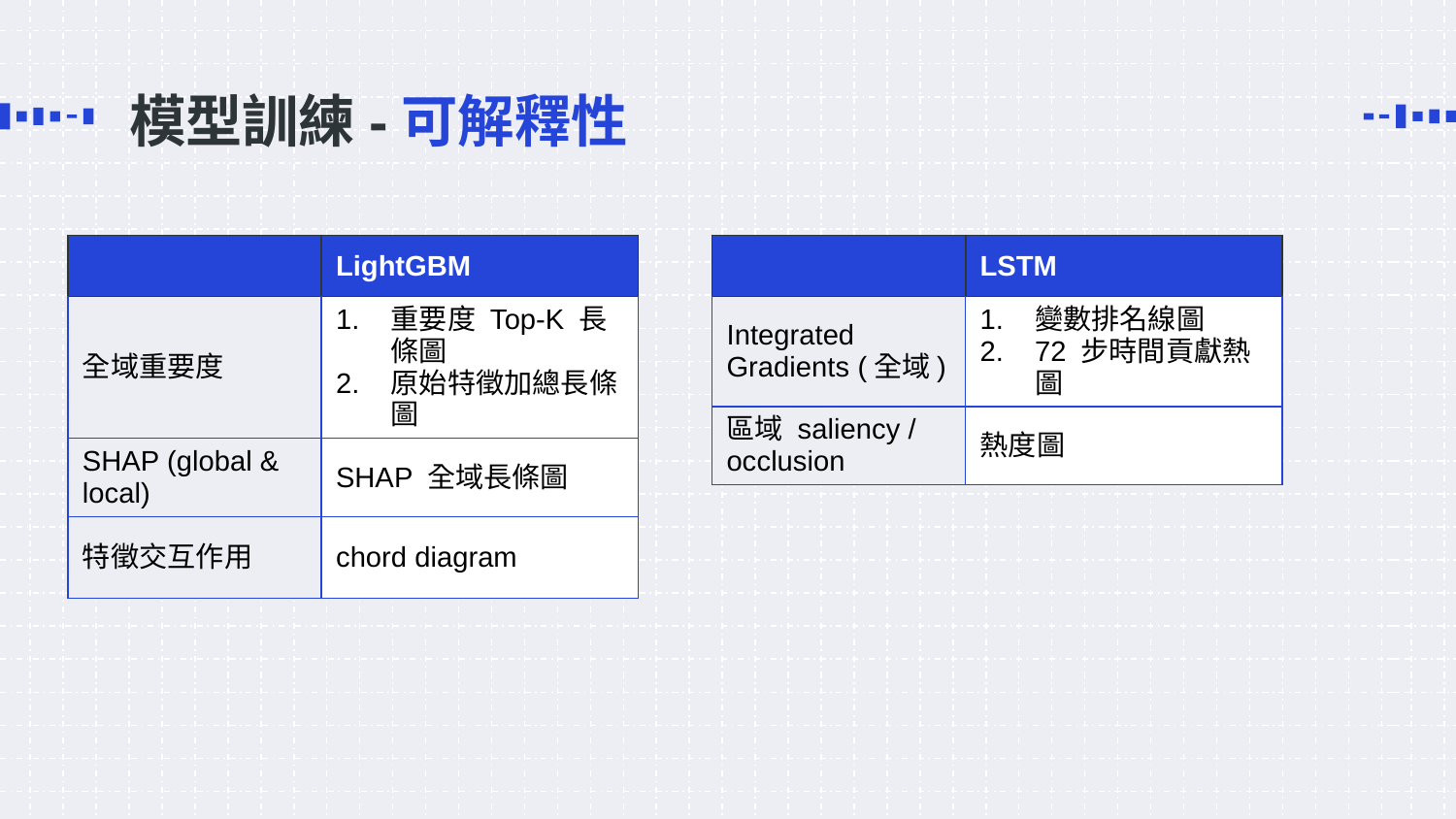

# 模型訓練-可解釋性
|  | LightGBM |
| --- | --- |
| 全域重要度 | 重要度 Top‑K 長條圖 原始特徵加總長條圖 |
| SHAP (global & local) | SHAP 全域長條圖 |
| 特徵交互作用 | chord diagram |
|  | LSTM |
| --- | --- |
| Integrated Gradients (全域) | 變數排名線圖 72 步時間貢獻熱圖 |
| 區域 saliency / occlusion | 熱度圖 |